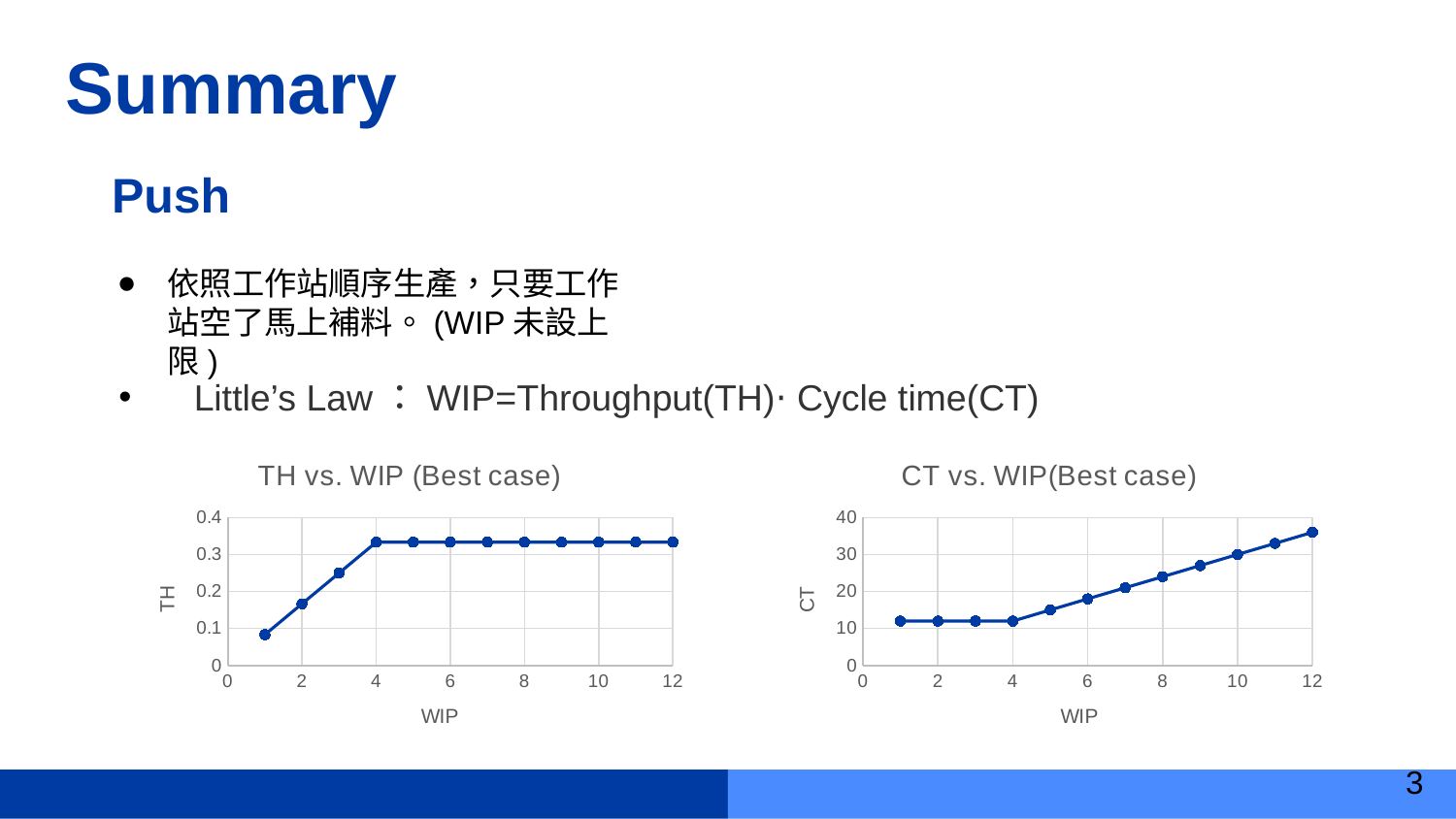

# Summary
Push
依照工作站順序生產，只要工作站空了馬上補料。(WIP未設上限)
    Little’s Law：WIP=Throughput(TH)⋅ Cycle time(CT)

### Chart: TH vs. WIP (Best case)

| Category | TH |
|---|---|

### Chart: CT vs. WIP(Best case)

| Category | CT |
|---|---|